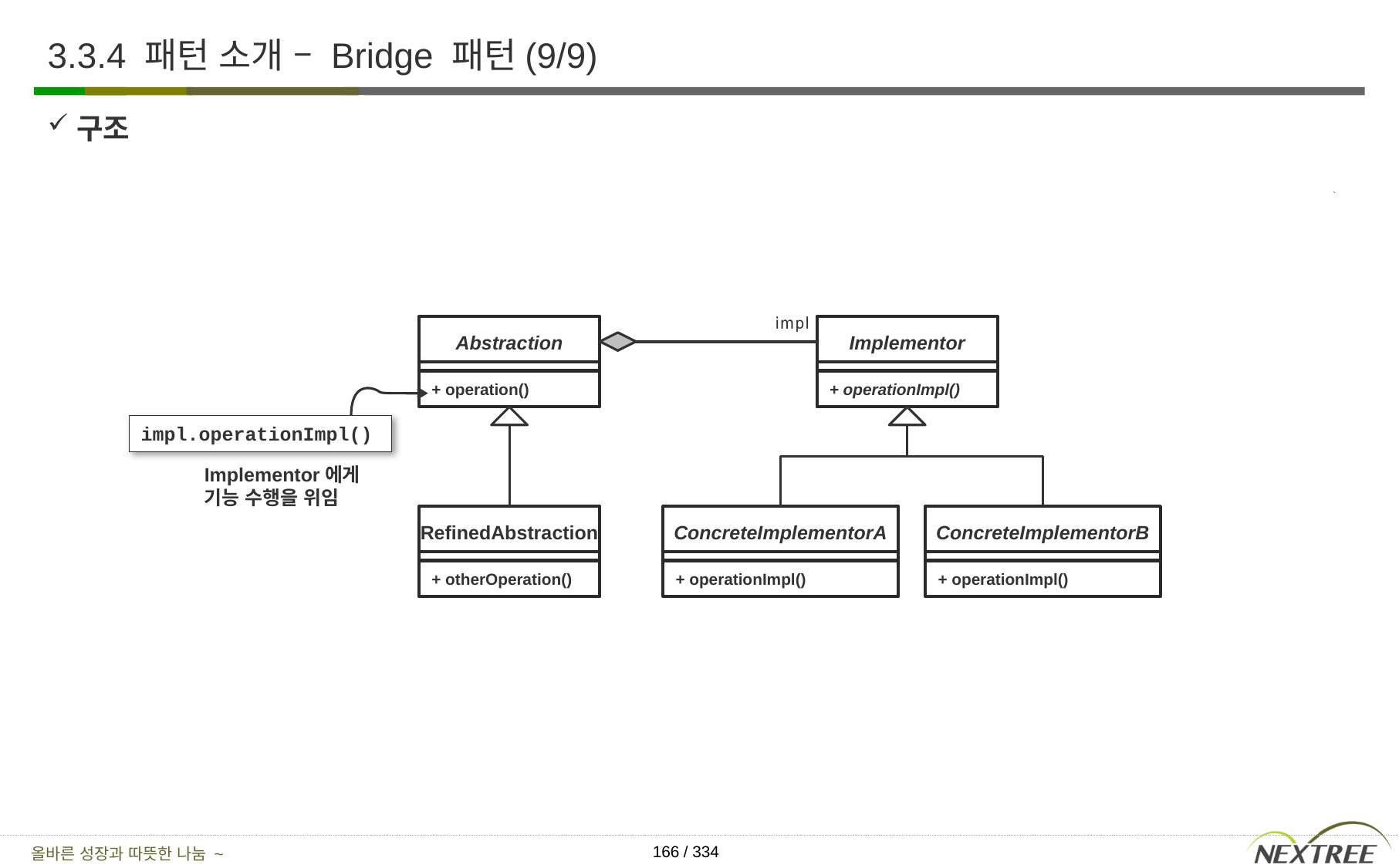

# 3.3.4 패턴 소개 – Bridge 패턴(9/9)
구조
impl
Abstraction
Implementor

+ operation()
+ operationImpl()

impl.operationImpl()

Implementor에게
기능 수행을 위임
RefinedAbstraction
ConcreteImplementorA
ConcreteImplementorB

+ otherOperation()
+ operationImpl()
+ operationImpl()